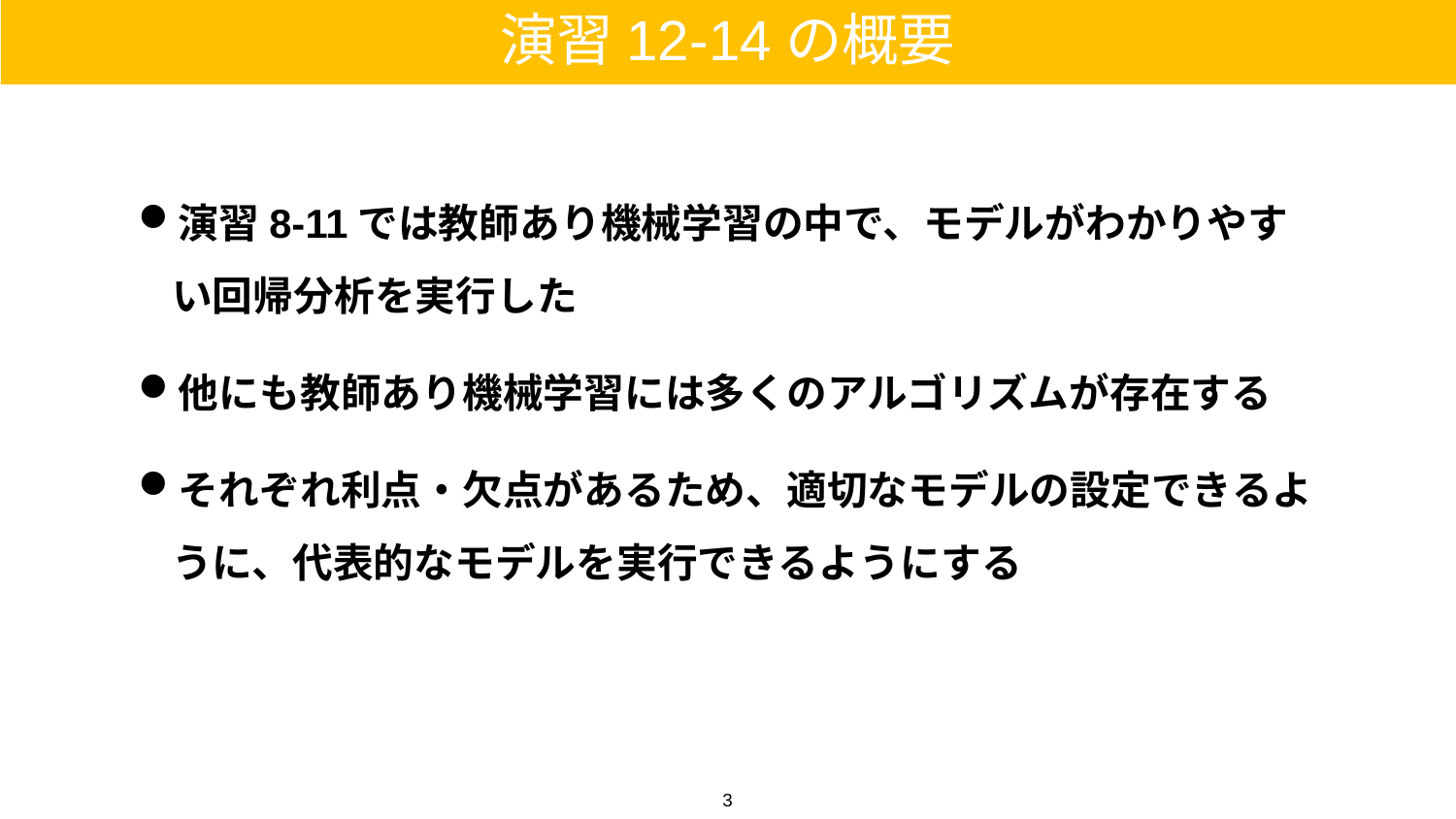

演習12-14の概要
演習8-11では教師あり機械学習の中で、モデルがわかりやすい回帰分析を実行した
他にも教師あり機械学習には多くのアルゴリズムが存在する
それぞれ利点・欠点があるため、適切なモデルの設定できるように、代表的なモデルを実行できるようにする

3